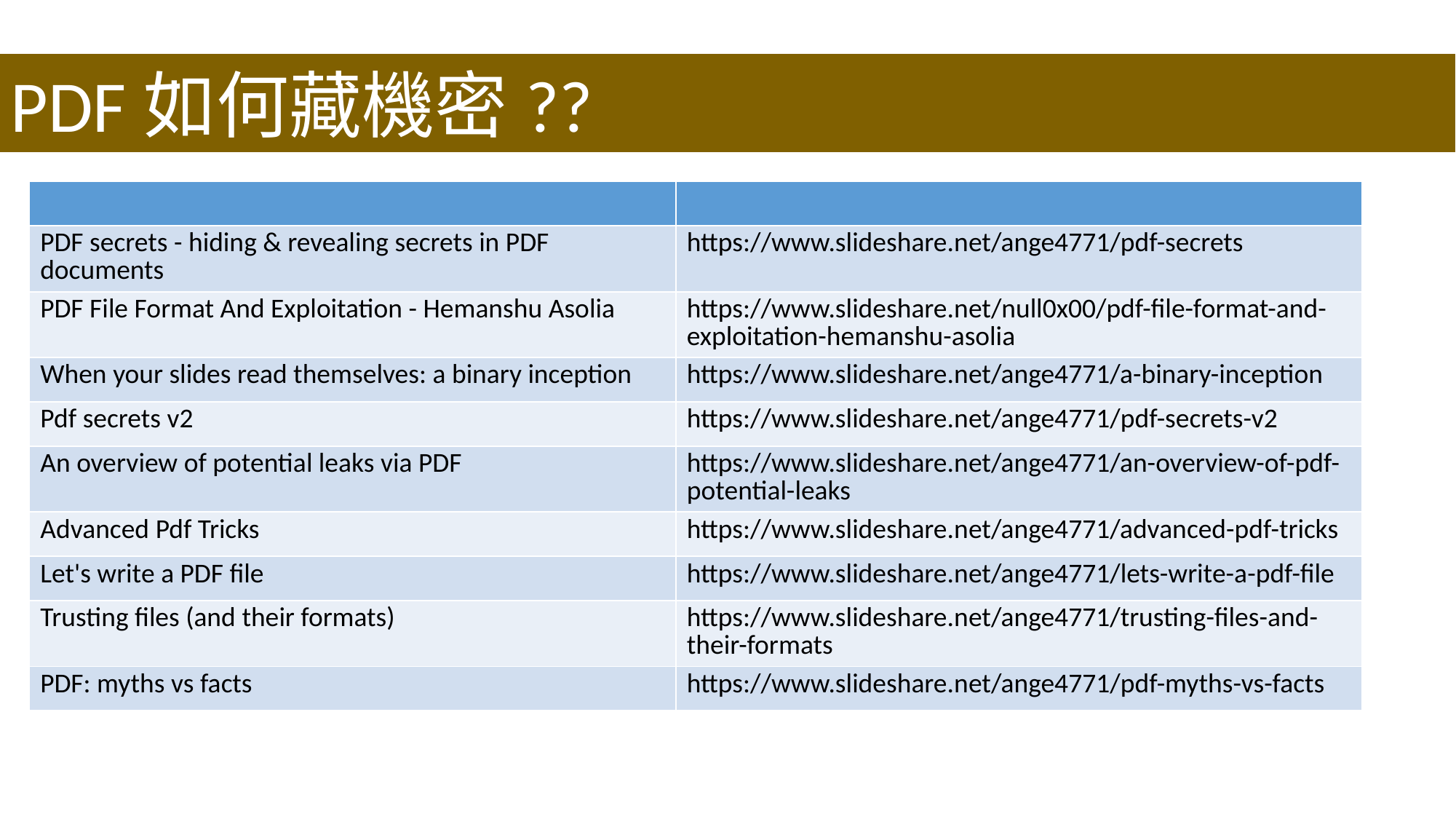

PDF如何藏機密??
|  |  |
| --- | --- |
| PDF secrets - hiding & revealing secrets in PDF documents | https://www.slideshare.net/ange4771/pdf-secrets |
| PDF File Format And Exploitation - Hemanshu Asolia | https://www.slideshare.net/null0x00/pdf-file-format-and-exploitation-hemanshu-asolia |
| When your slides read themselves: a binary inception | https://www.slideshare.net/ange4771/a-binary-inception |
| Pdf secrets v2 | https://www.slideshare.net/ange4771/pdf-secrets-v2 |
| An overview of potential leaks via PDF | https://www.slideshare.net/ange4771/an-overview-of-pdf-potential-leaks |
| Advanced Pdf Tricks | https://www.slideshare.net/ange4771/advanced-pdf-tricks |
| Let's write a PDF file | https://www.slideshare.net/ange4771/lets-write-a-pdf-file |
| Trusting files (and their formats) | https://www.slideshare.net/ange4771/trusting-files-and-their-formats |
| PDF: myths vs facts | https://www.slideshare.net/ange4771/pdf-myths-vs-facts |